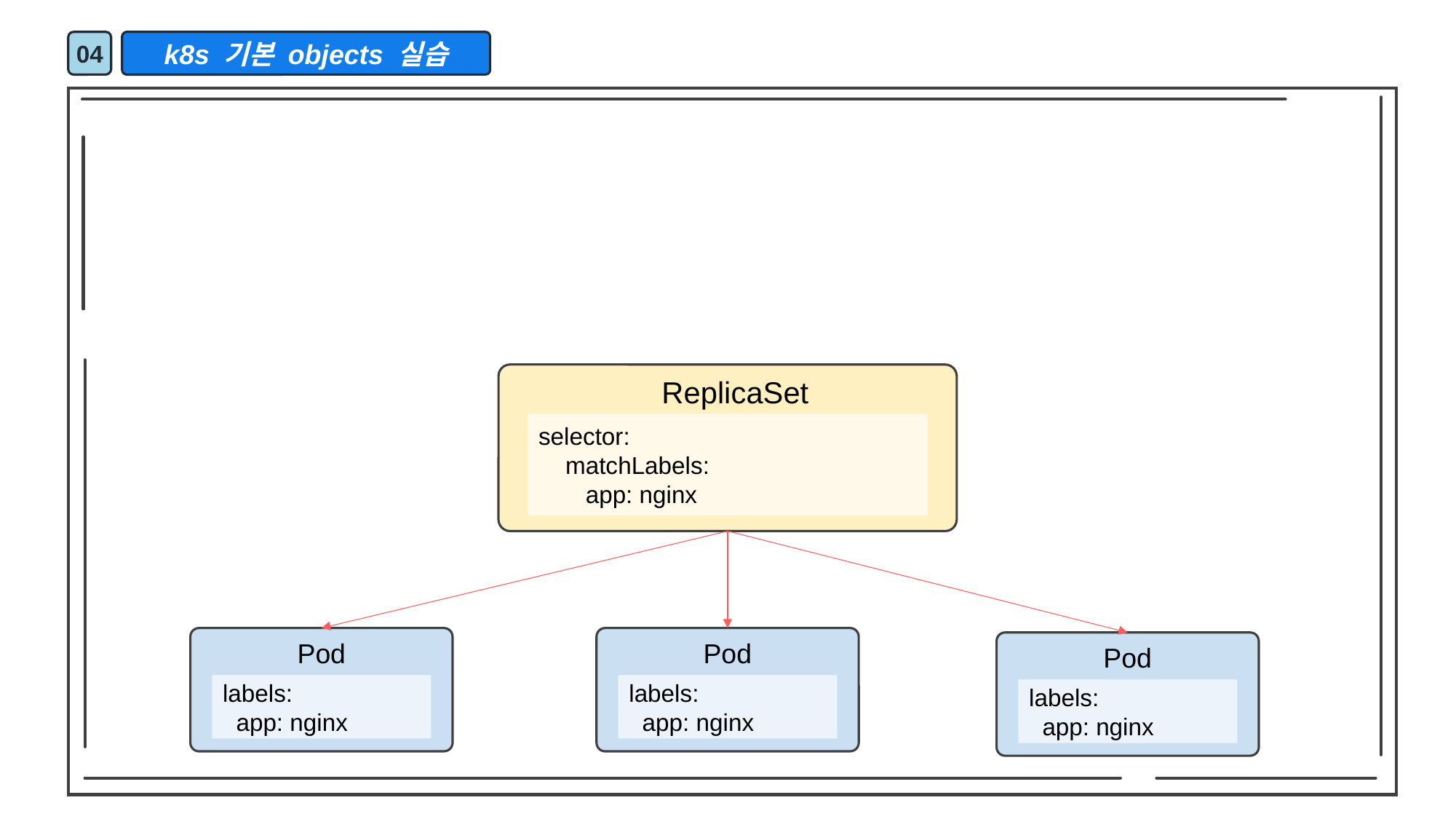

04
k8s 기본 objects 실습

ReplicaSet
selector:
    matchLabels:
       app: nginx
Pod
labels:
  app: nginx
Pod
labels:
  app: nginx
Pod
labels:
  app: nginx